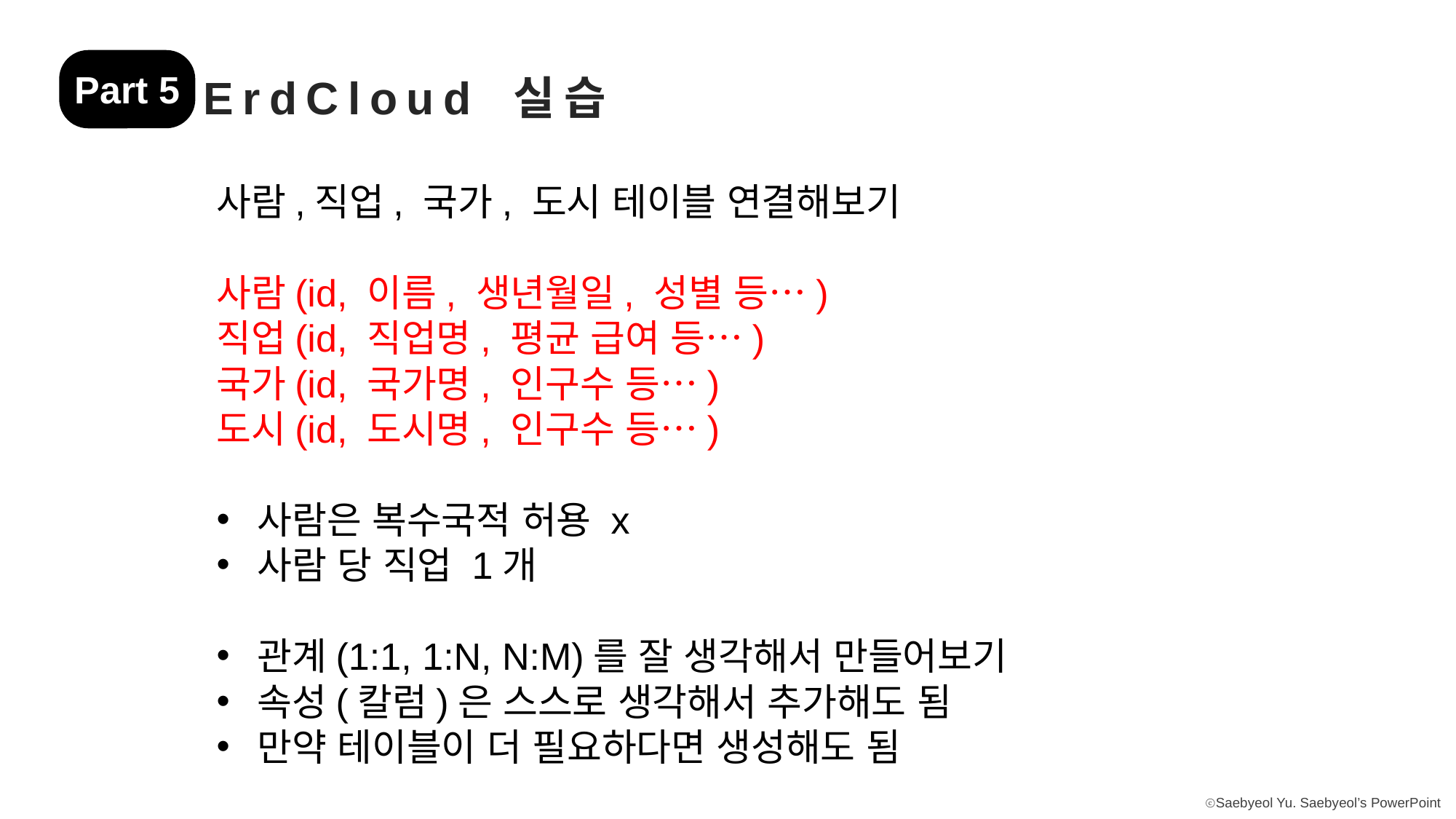

Part 5
ErdCloud 실습
사람,직업, 국가, 도시 테이블 연결해보기

사람(id, 이름, 생년월일, 성별 등…)
직업(id, 직업명, 평균 급여 등…)
국가(id, 국가명, 인구수 등…)
도시(id, 도시명, 인구수 등…)

사람은 복수국적 허용 x
사람 당 직업 1개

관계(1:1, 1:N, N:M)를 잘 생각해서 만들어보기
속성(칼럼)은 스스로 생각해서 추가해도 됨
만약 테이블이 더 필요하다면 생성해도 됨